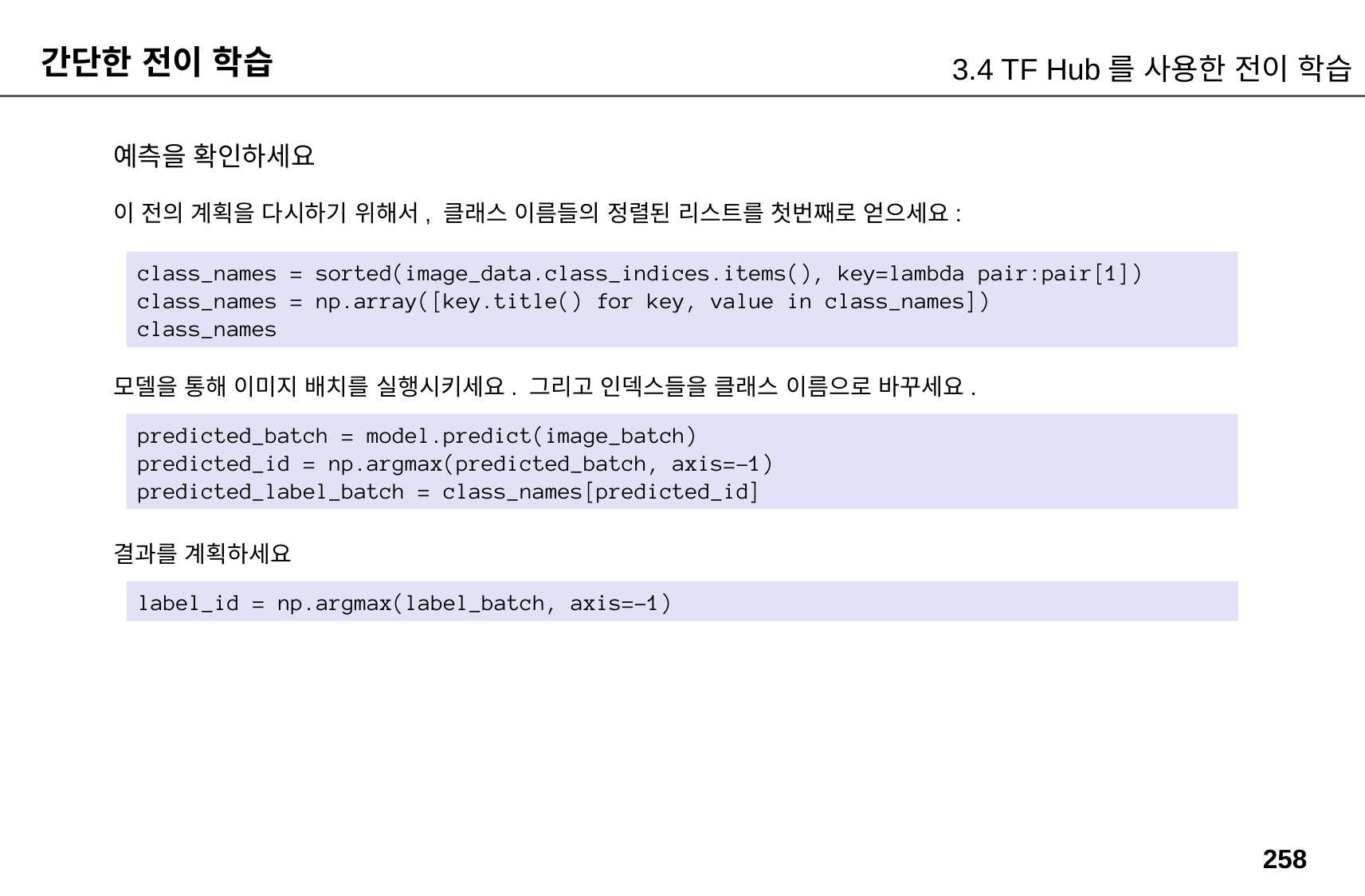

간단한 전이 학습
3.4 TF Hub를 사용한 전이 학습
예측을 확인하세요

이 전의 계획을 다시하기 위해서, 클래스 이름들의 정렬된 리스트를 첫번째로 얻으세요:
class_names = sorted(image_data.class_indices.items(), key=lambda pair:pair[1])
class_names = np.array([key.title() for key, value in class_names])
class_names
모델을 통해 이미지 배치를 실행시키세요. 그리고 인덱스들을 클래스 이름으로 바꾸세요.
predicted_batch = model.predict(image_batch)
predicted_id = np.argmax(predicted_batch, axis=-1)
predicted_label_batch = class_names[predicted_id]
결과를 계획하세요
label_id = np.argmax(label_batch, axis=-1)